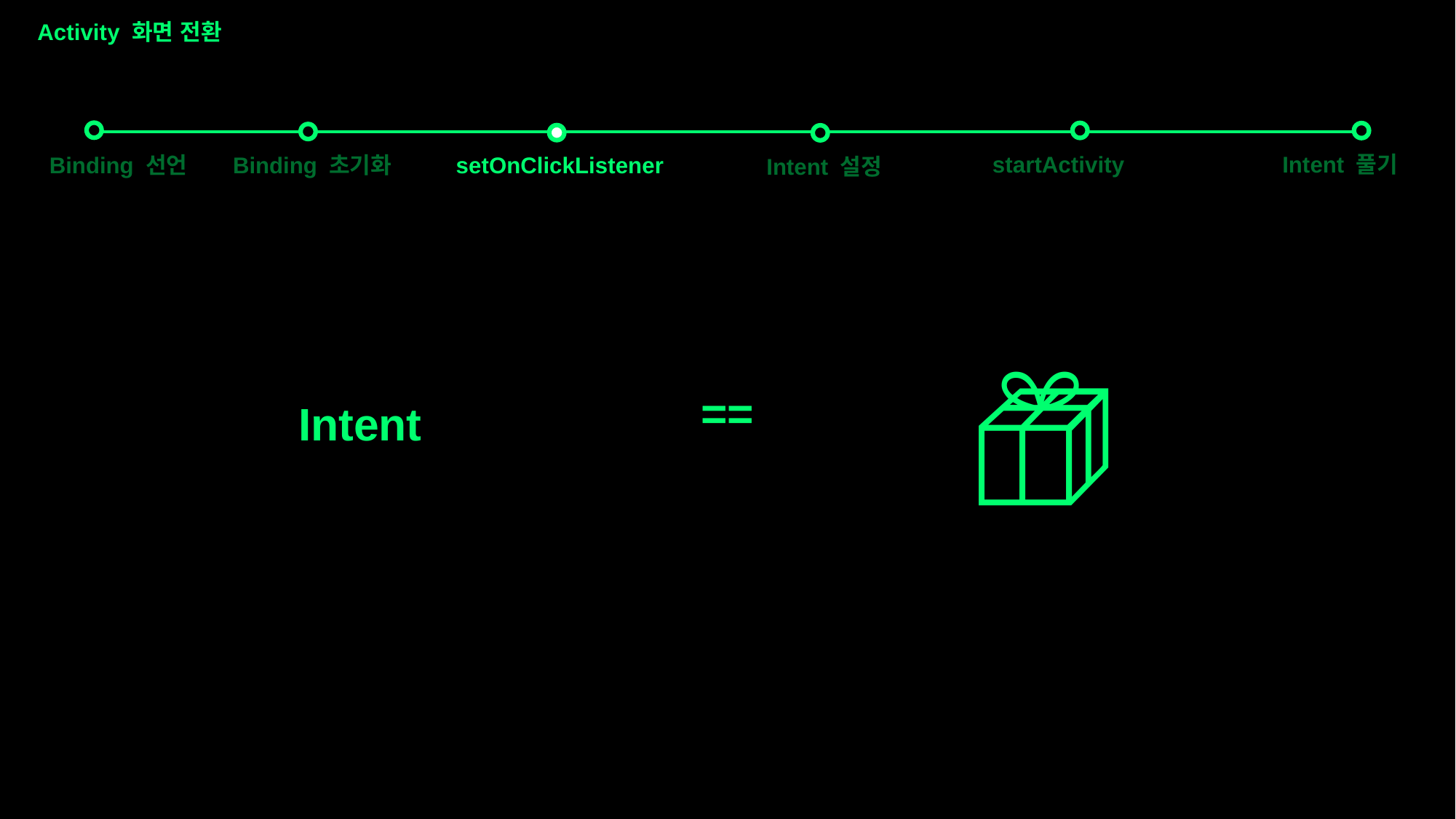

Activity 화면 전환

startActivity
Intent 풀기
Binding 선언
Binding 초기화
setOnClickListener
Intent 설정
📦
==
Intent